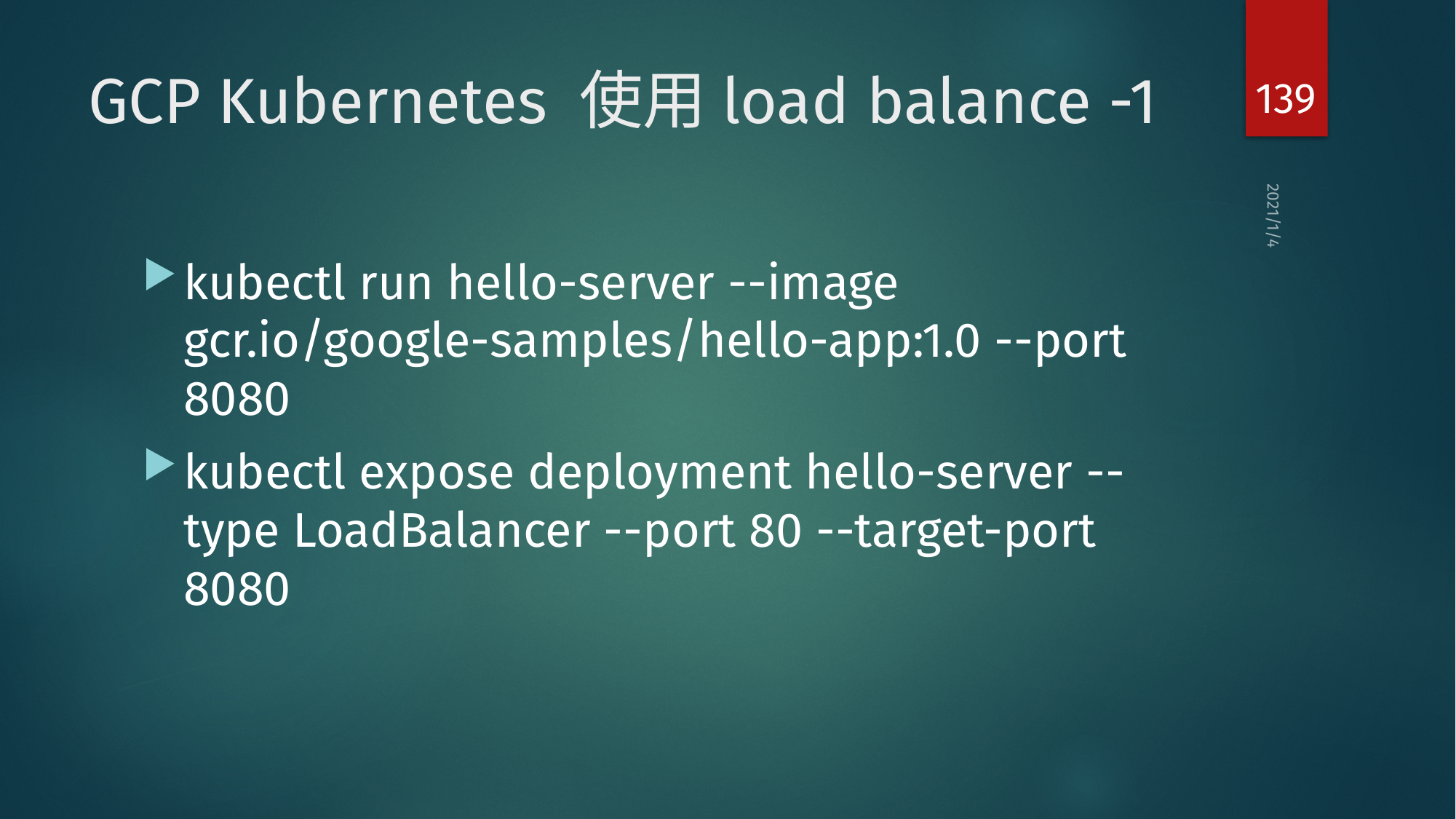

139
# GCP Kubernetes 使用load balance -1
2021/1/4
kubectl run hello-server --image gcr.io/google-samples/hello-app:1.0 --port 8080
kubectl expose deployment hello-server --type LoadBalancer --port 80 --target-port 8080